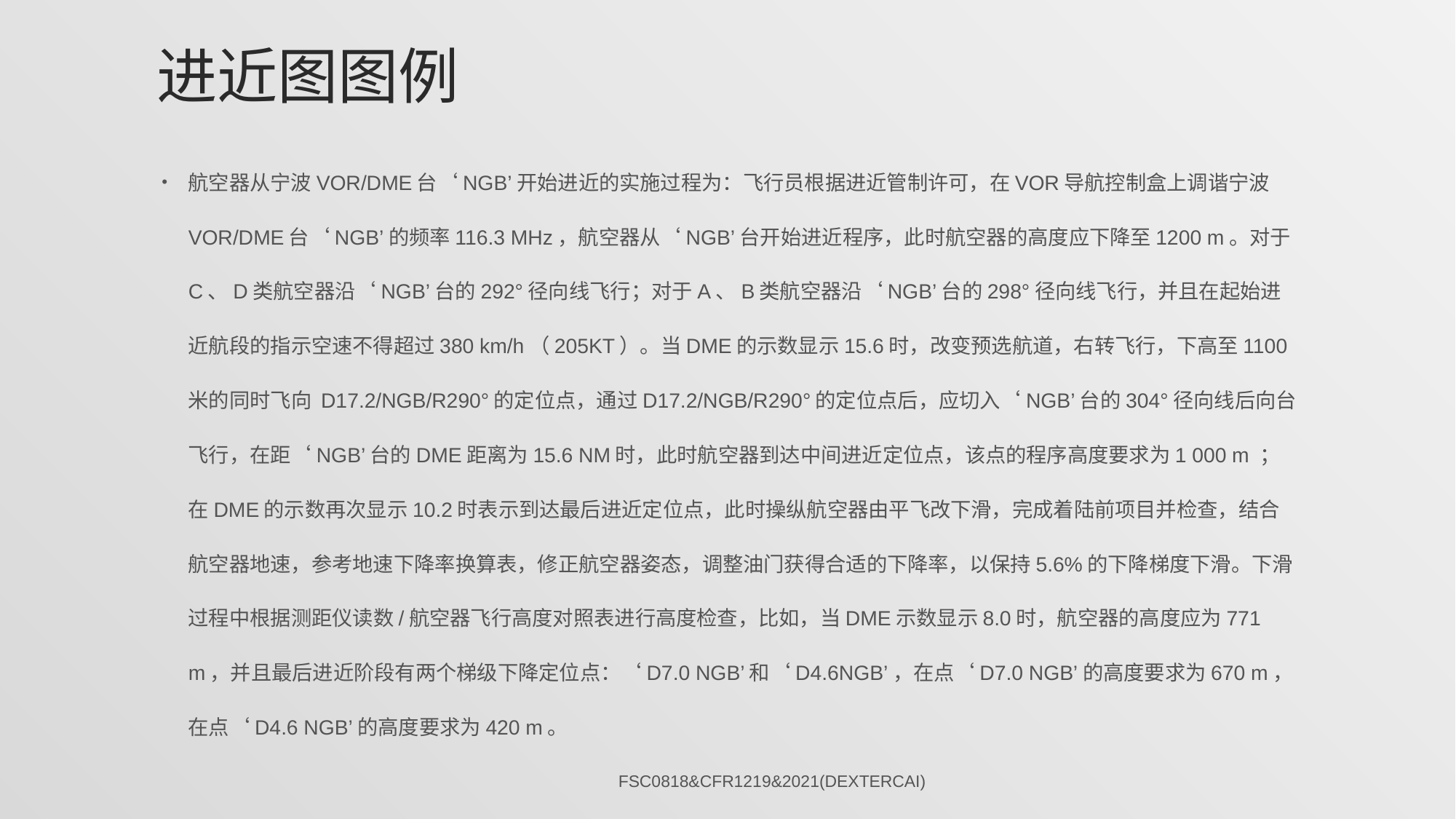

# 进近图图例
航空器从宁波VOR/DME台‘NGB’开始进近的实施过程为：飞行员根据进近管制许可，在VOR导航控制盒上调谐宁波VOR/DME台‘NGB’的频率116.3 MHz，航空器从‘NGB’台开始进近程序，此时航空器的高度应下降至1200 m。对于C、D类航空器沿‘NGB’台的292°径向线飞行；对于A、B类航空器沿‘NGB’台的298°径向线飞行，并且在起始进近航段的指示空速不得超过380 km/h（205KT）。当DME的示数显示15.6时，改变预选航道，右转飞行，下高至1100米的同时飞向 D17.2/NGB/R290°的定位点，通过D17.2/NGB/R290°的定位点后，应切入‘NGB’台的304°径向线后向台飞行，在距‘NGB’台的DME距离为15.6 NM时，此时航空器到达中间进近定位点，该点的程序高度要求为1 000 m ；在DME的示数再次显示10.2时表示到达最后进近定位点，此时操纵航空器由平飞改下滑，完成着陆前项目并检查，结合航空器地速，参考地速下降率换算表，修正航空器姿态，调整油门获得合适的下降率，以保持5.6%的下降梯度下滑。下滑过程中根据测距仪读数/航空器飞行高度对照表进行高度检查，比如，当DME示数显示8.0时，航空器的高度应为771 m，并且最后进近阶段有两个梯级下降定位点：‘D7.0 NGB’和‘D4.6NGB’，在点‘D7.0 NGB’的高度要求为670 m，在点‘D4.6 NGB’的高度要求为420 m。

FSC0818&CFR1219&2021(DexterCai)